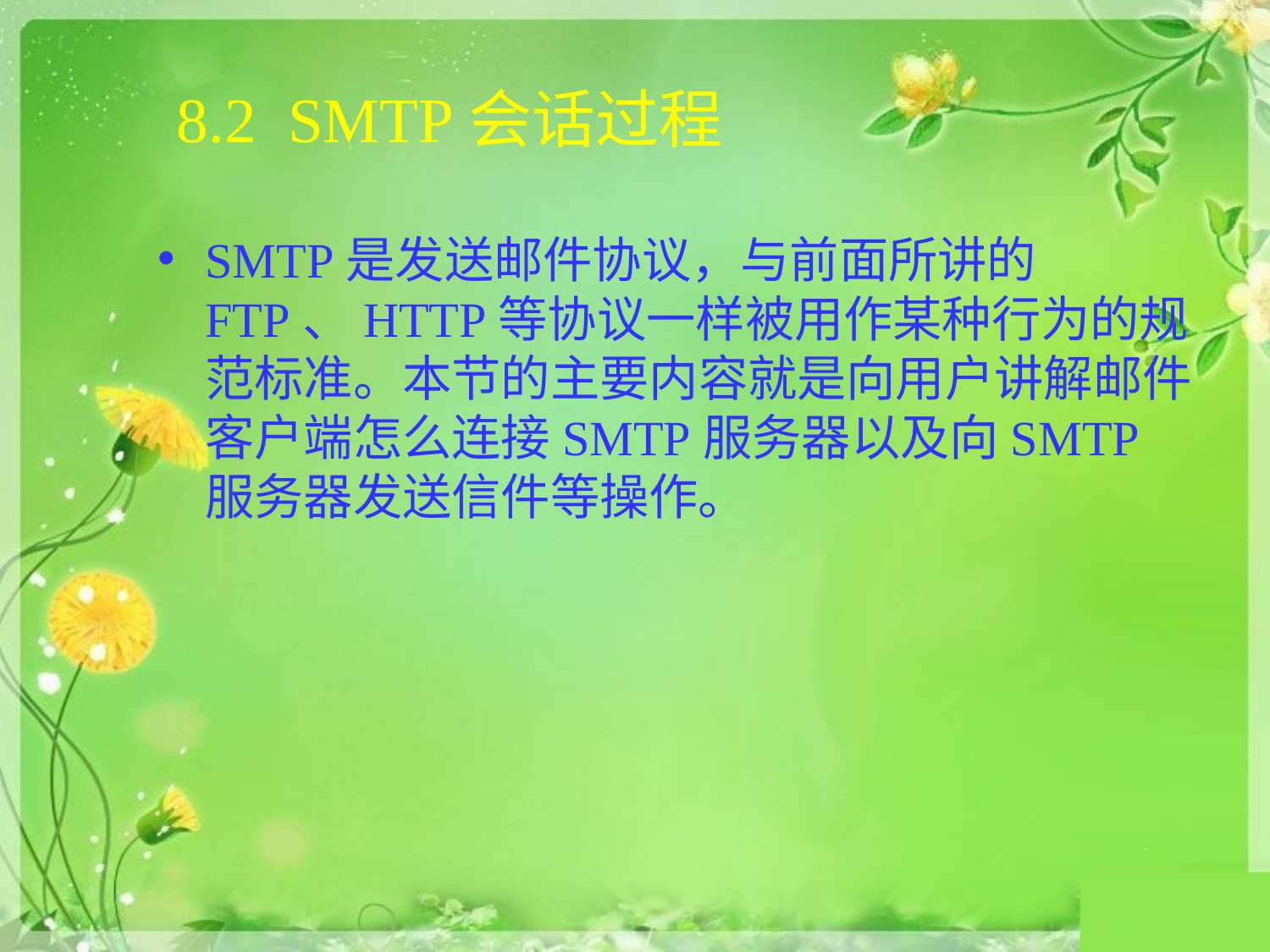

# 8.2  SMTP会话过程
SMTP是发送邮件协议，与前面所讲的FTP、HTTP等协议一样被用作某种行为的规范标准。本节的主要内容就是向用户讲解邮件客户端怎么连接SMTP服务器以及向SMTP服务器发送信件等操作。